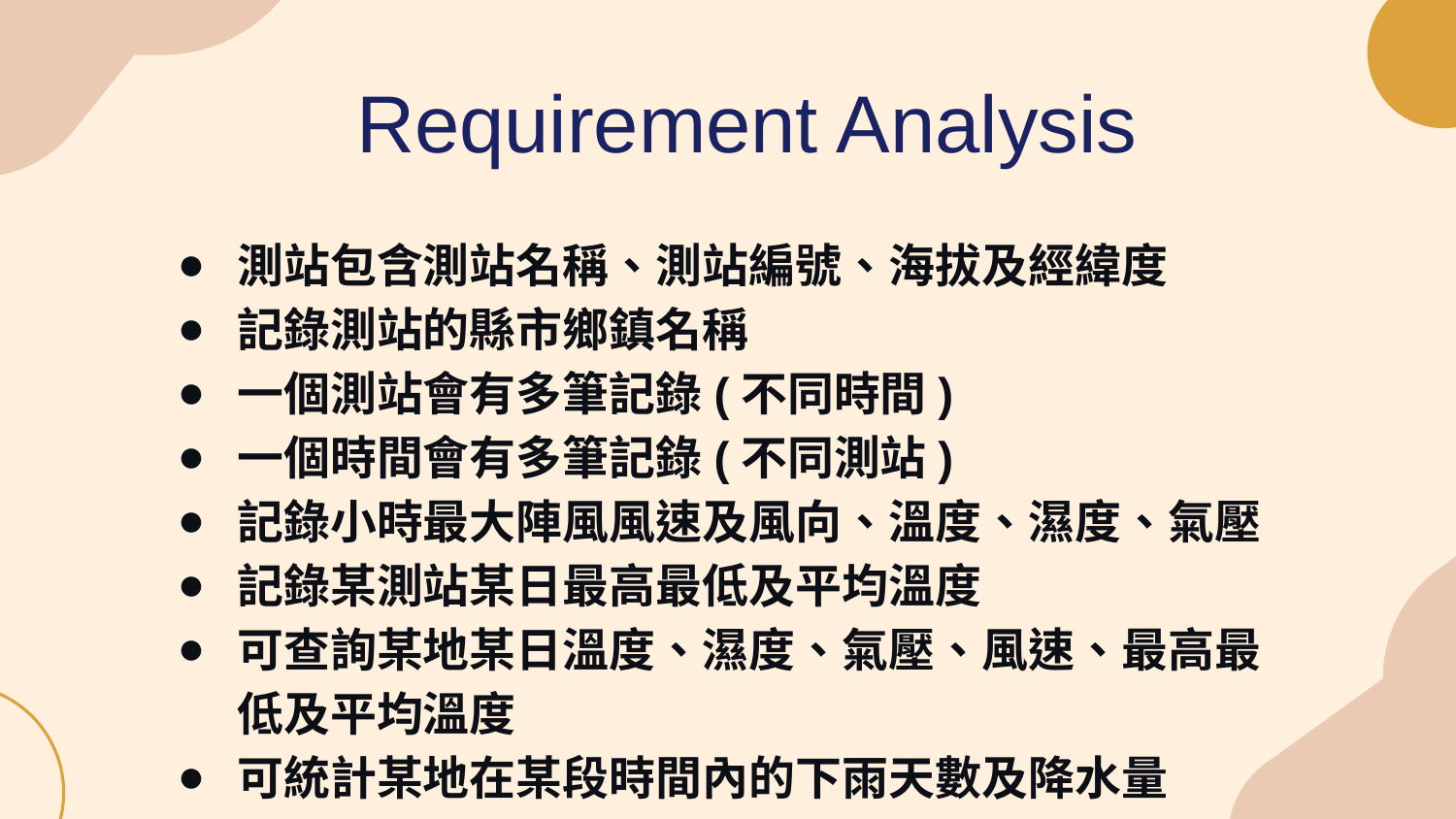

# Requirement Analysis
測站包含測站名稱、測站編號、海拔及經緯度
記錄測站的縣市鄉鎮名稱
一個測站會有多筆記錄(不同時間)
一個時間會有多筆記錄(不同測站)
記錄小時最大陣風風速及風向、溫度、濕度、氣壓
記錄某測站某日最高最低及平均溫度
可查詢某地某日溫度、濕度、氣壓、風速、最高最低及平均溫度
可統計某地在某段時間內的下雨天數及降水量